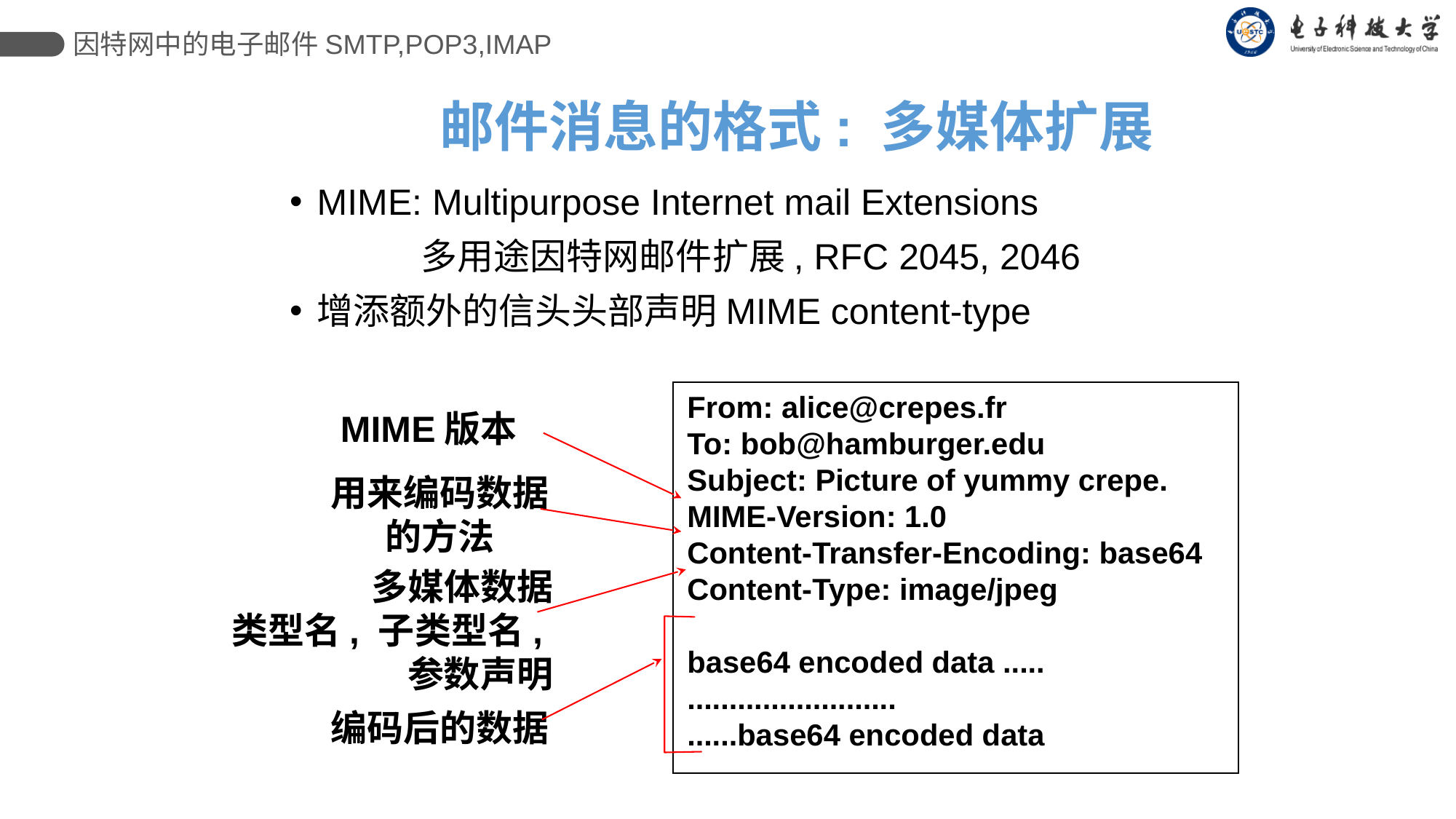

因特网中的电子邮件SMTP,POP3,IMAP
# 邮件消息的格式: 多媒体扩展
MIME: Multipurpose Internet mail Extensions
               多用途因特网邮件扩展, RFC 2045, 2046
增添额外的信头头部声明MIME content-type

From: alice@crepes.fr
To: bob@hamburger.edu
Subject: Picture of yummy crepe.
MIME-Version: 1.0
Content-Transfer-Encoding: base64
Content-Type: image/jpeg

base64 encoded data .....
.........................
......base64 encoded data

MIME版本

用来编码数据
的方法

多媒体数据
类型名, 子类型名,
参数声明

编码后的数据